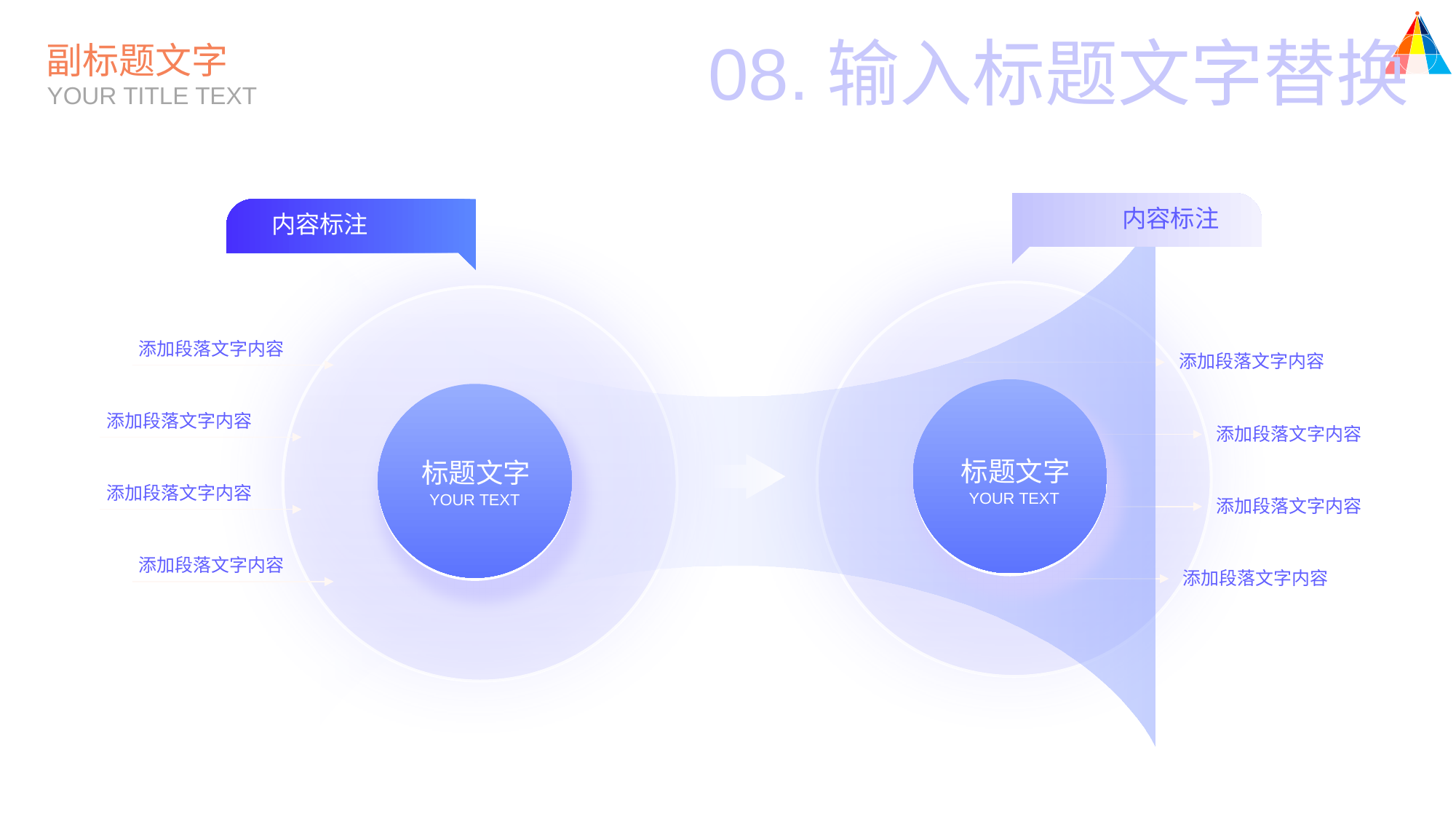

08.输入标题文字替换
副标题文字
YOUR TITLE TEXT

内容标注

内容标注

添加段落文字内容
添加段落文字内容

添加段落文字内容
添加段落文字内容
标题文字
YOUR TEXT
标题文字

添加段落文字内容
YOUR TEXT
添加段落文字内容
添加段落文字内容
添加段落文字内容